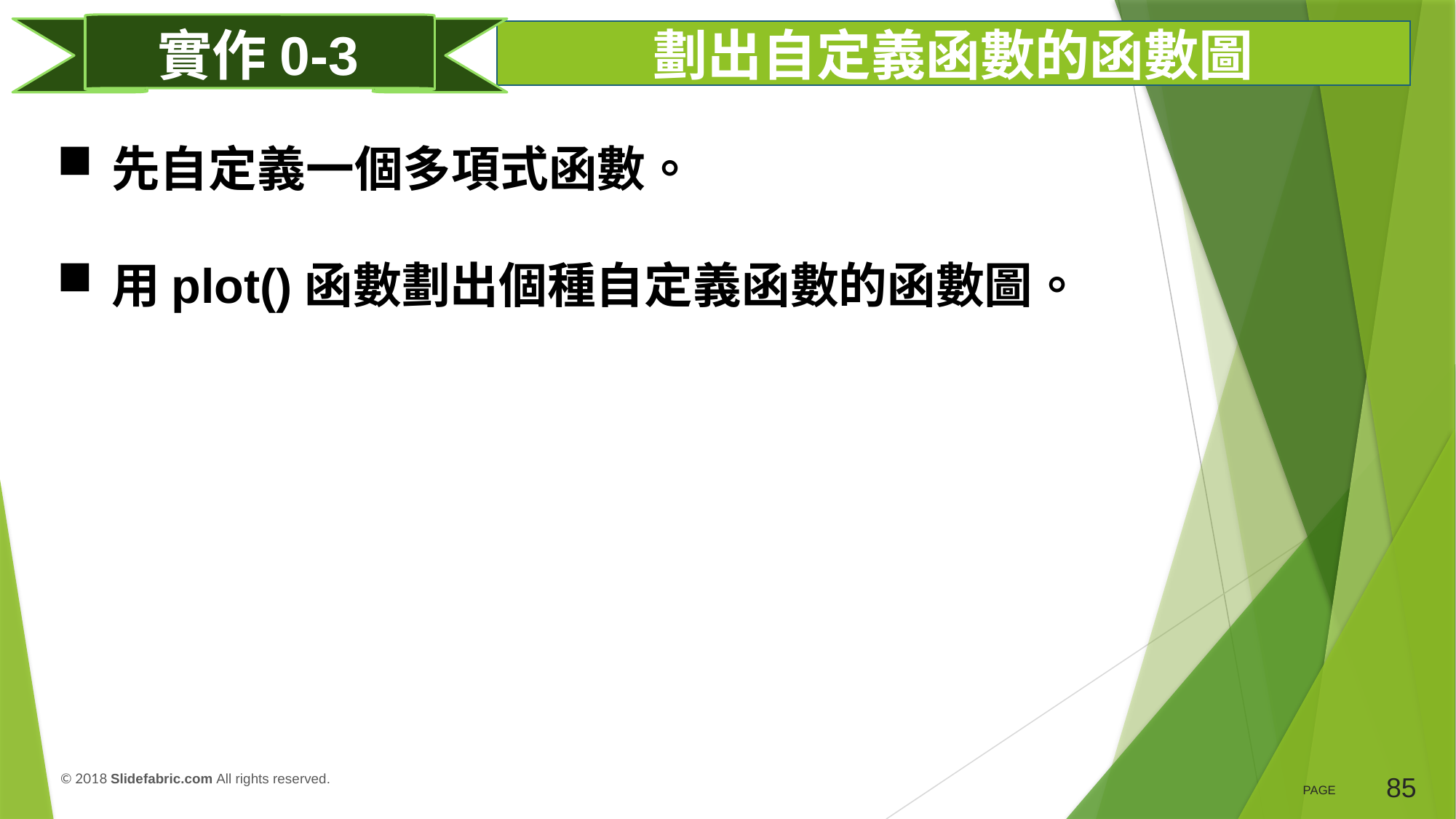

實作0-3
劃出自定義函數的函數圖
先自定義一個多項式函數。

用plot()函數劃出個種自定義函數的函數圖。